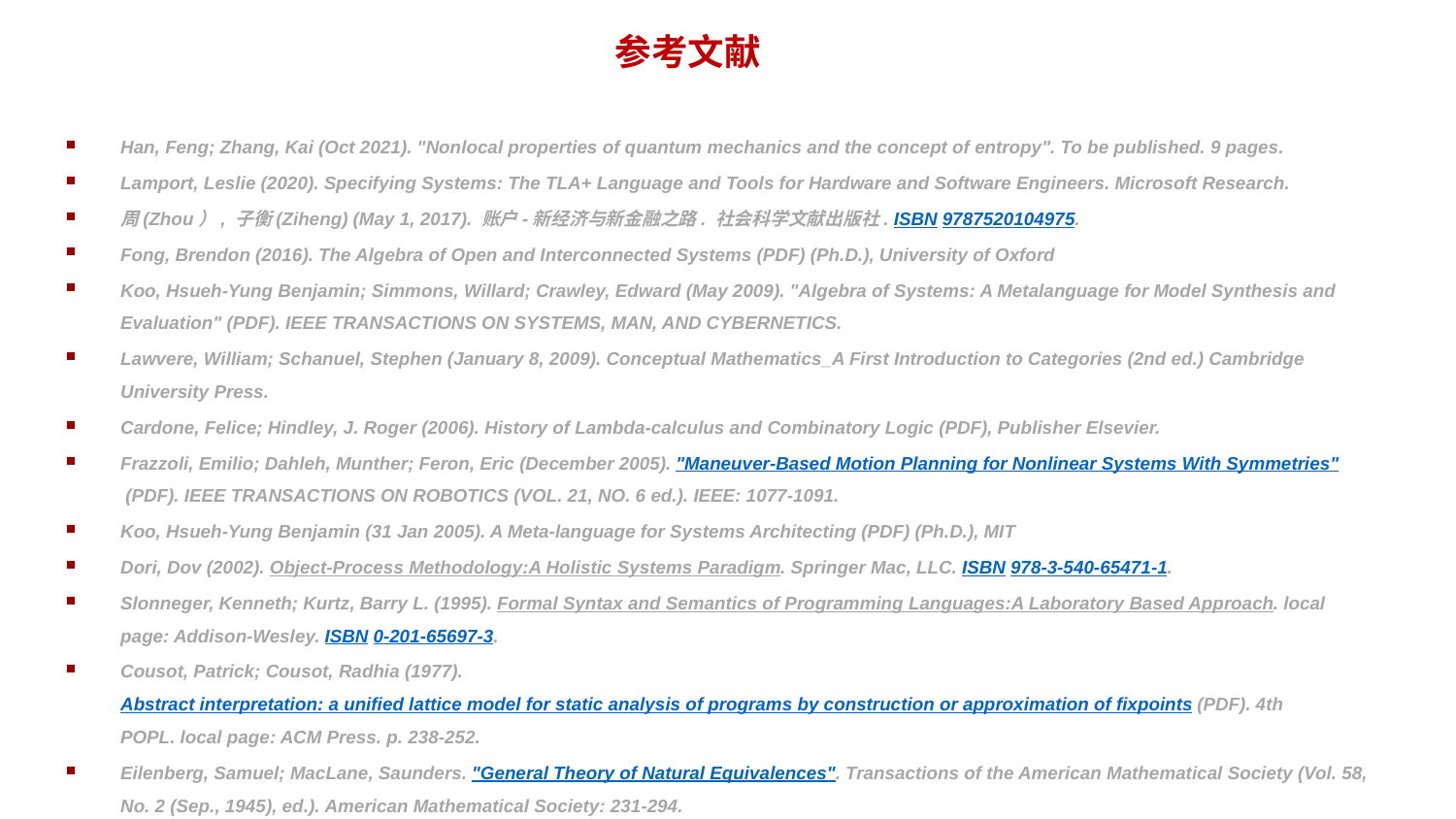

# 参考文献
Han, Feng; Zhang, Kai (Oct 2021). "Nonlocal properties of quantum mechanics and the concept of entropy". To be published. 9 pages.
Lamport, Leslie (2020). Specifying Systems: The TLA+ Language and Tools for Hardware and Software Engineers. Microsoft Research.
周(Zhou）, 子衡(Ziheng) (May 1, 2017). 账户-新经济与新金融之路. 社会科学文献出版社. ISBN 9787520104975.
Fong, Brendon (2016). The Algebra of Open and Interconnected Systems (PDF) (Ph.D.), University of Oxford
Koo, Hsueh-Yung Benjamin; Simmons, Willard; Crawley, Edward (May 2009). "Algebra of Systems: A Metalanguage for Model Synthesis and Evaluation" (PDF). IEEE TRANSACTIONS ON SYSTEMS, MAN, AND CYBERNETICS.
Lawvere, William; Schanuel, Stephen (January 8, 2009). Conceptual Mathematics_A First Introduction to Categories (2nd ed.) Cambridge University Press.
Cardone, Felice; Hindley, J. Roger (2006). History of Lambda-calculus and Combinatory Logic (PDF), Publisher Elsevier.
Frazzoli, Emilio; Dahleh, Munther; Feron, Eric (December 2005). "Maneuver-Based Motion Planning for Nonlinear Systems With Symmetries" (PDF). IEEE TRANSACTIONS ON ROBOTICS (VOL. 21, NO. 6 ed.). IEEE: 1077-1091.
Koo, Hsueh-Yung Benjamin (31 Jan 2005). A Meta-language for Systems Architecting (PDF) (Ph.D.), MIT
Dori, Dov (2002). Object-Process Methodology:A Holistic Systems Paradigm. Springer Mac, LLC. ISBN 978-3-540-65471-1.
Slonneger, Kenneth; Kurtz, Barry L. (1995). Formal Syntax and Semantics of Programming Languages:A Laboratory Based Approach. local page: Addison-Wesley. ISBN 0-201-65697-3.
Cousot, Patrick; Cousot, Radhia (1977). Abstract interpretation: a unified lattice model for static analysis of programs by construction or approximation of fixpoints (PDF). 4th POPL. local page: ACM Press. p. 238-252.
Eilenberg, Samuel; MacLane, Saunders. "General Theory of Natural Equivalences". Transactions of the American Mathematical Society (Vol. 58, No. 2 (Sep., 1945), ed.). American Mathematical Society: 231-294.